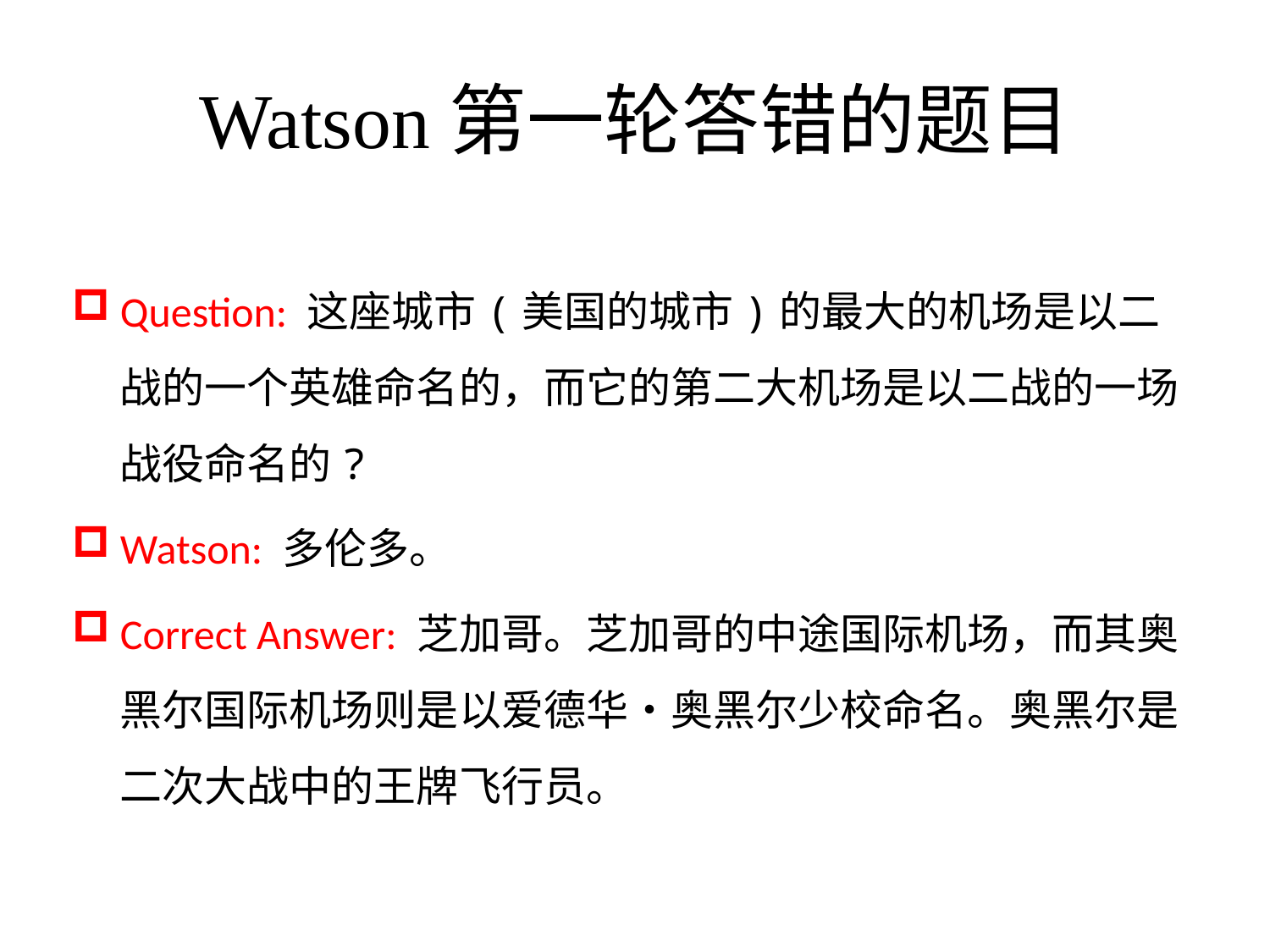

# Watson第一轮答错的题目
Question: 这座城市(美国的城市)的最大的机场是以二战的一个英雄命名的，而它的第二大机场是以二战的一场战役命名的?
Watson: 多伦多。
Correct Answer: 芝加哥。芝加哥的中途国际机场，而其奥黑尔国际机场则是以爱德华•奥黑尔少校命名。奥黑尔是二次大战中的王牌飞行员。